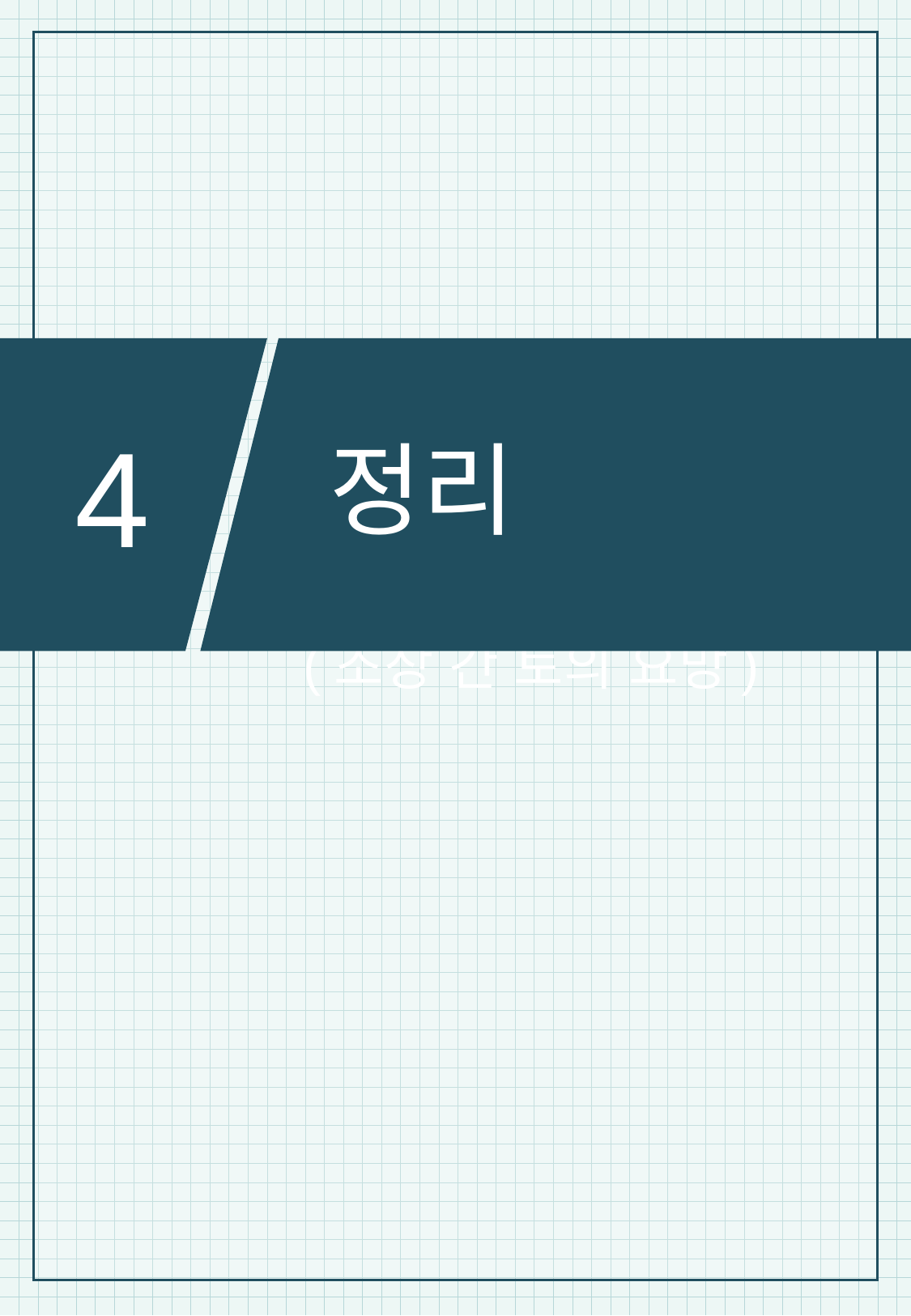

정리
4
# Ⅳ. 정리 (조장 간 토의 요망)